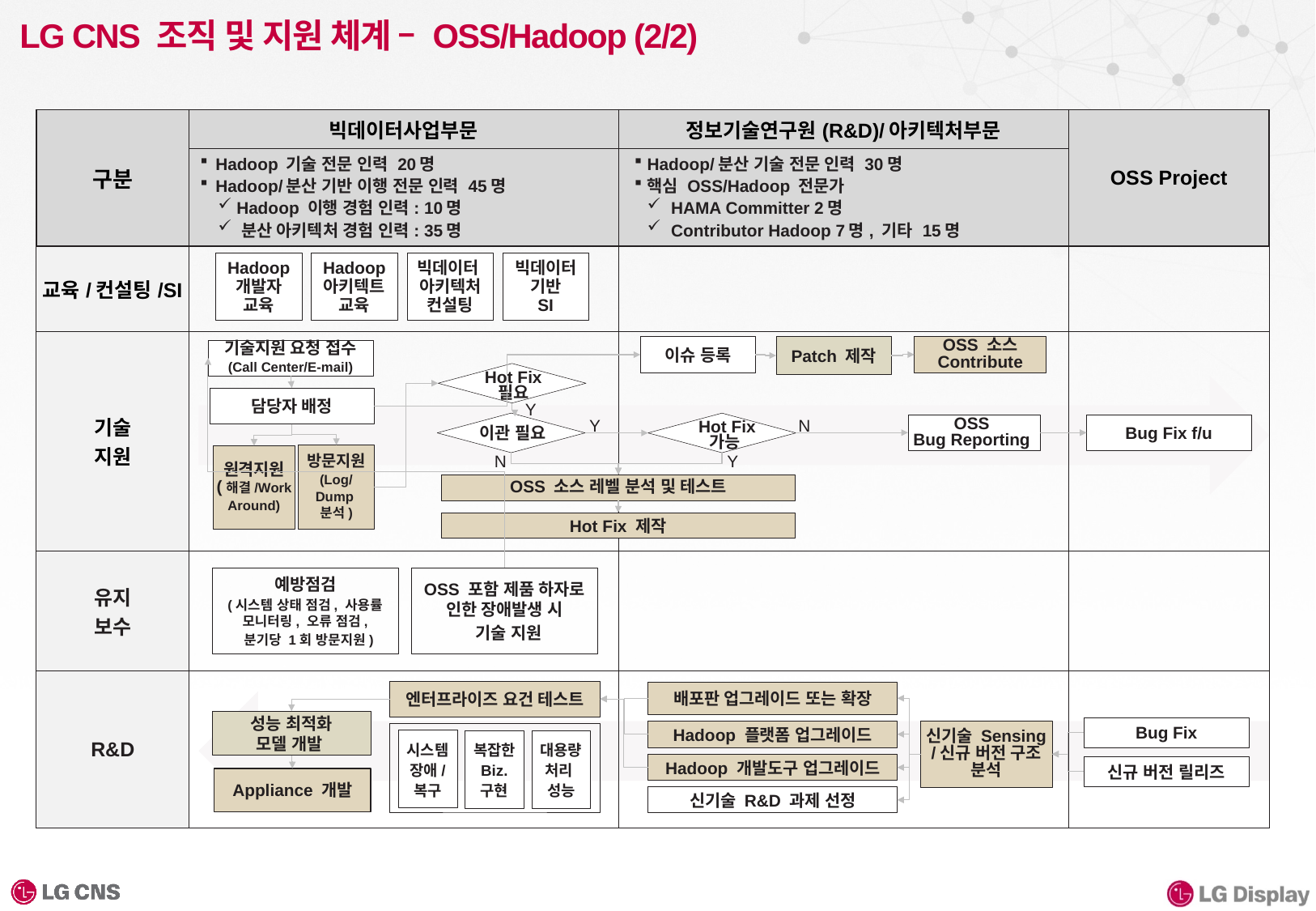

# LG CNS 조직 및 지원 체계 – OSS/Hadoop (2/2)
| 구분 | 빅데이터사업부문 | 정보기술연구원(R&D)/아키텍처부문 | OSS Project |
| --- | --- | --- | --- |
|  | Hadoop 기술 전문 인력 20명 Hadoop/분산 기반 이행 전문 인력 45명 Hadoop 이행 경험 인력: 10명 분산 아키텍처 경험 인력: 35명 | Hadoop/분산 기술 전문 인력 30명 핵심 OSS/Hadoop 전문가 HAMA Committer 2명 Contributor Hadoop 7명, 기타 15명 |  |
| 교육/컨설팅/SI |  |  |  |
| 기술 지원 |  |  |  |
| 유지 보수 |  |  |  |
| R&D |  |  |  |
Hadoop 개발자 교육
Hadoop 아키텍트
교육
빅데이터
아키텍처 컨설팅
빅데이터 기반
SI
이슈 등록
Patch 제작
OSS 소스 Contribute
기술지원 요청 접수
(Call Center/E-mail)

Hot Fix
필요

담당자 배정
 Y
 N
 Y

OSS
Bug Reporting
Bug Fix f/u
Hot Fix
가능
이관 필요
 N
 Y
방문지원
(Log/ Dump분석)
원격지원
(해결/Work Around)
OSS 소스 레벨 분석 및 테스트
Hot Fix 제작
예방점검
(시스템 상태 점검, 사용률 모니터링, 오류 점검,
 분기당 1회 방문지원)
OSS 포함 제품 하자로 인한 장애발생 시
 기술 지원
엔터프라이즈 요건 테스트
배포판 업그레이드 또는 확장

성능 최적화
모델 개발
Bug Fix
신기술 Sensing /신규 버전 구조 분석
Hadoop 플랫폼 업그레이드

시스템
장애/
복구
복잡한 Biz.
구현
대용량
처리
성능
Hadoop 개발도구 업그레이드
신규 버전 릴리즈
Appliance 개발
신기술 R&D 과제 선정